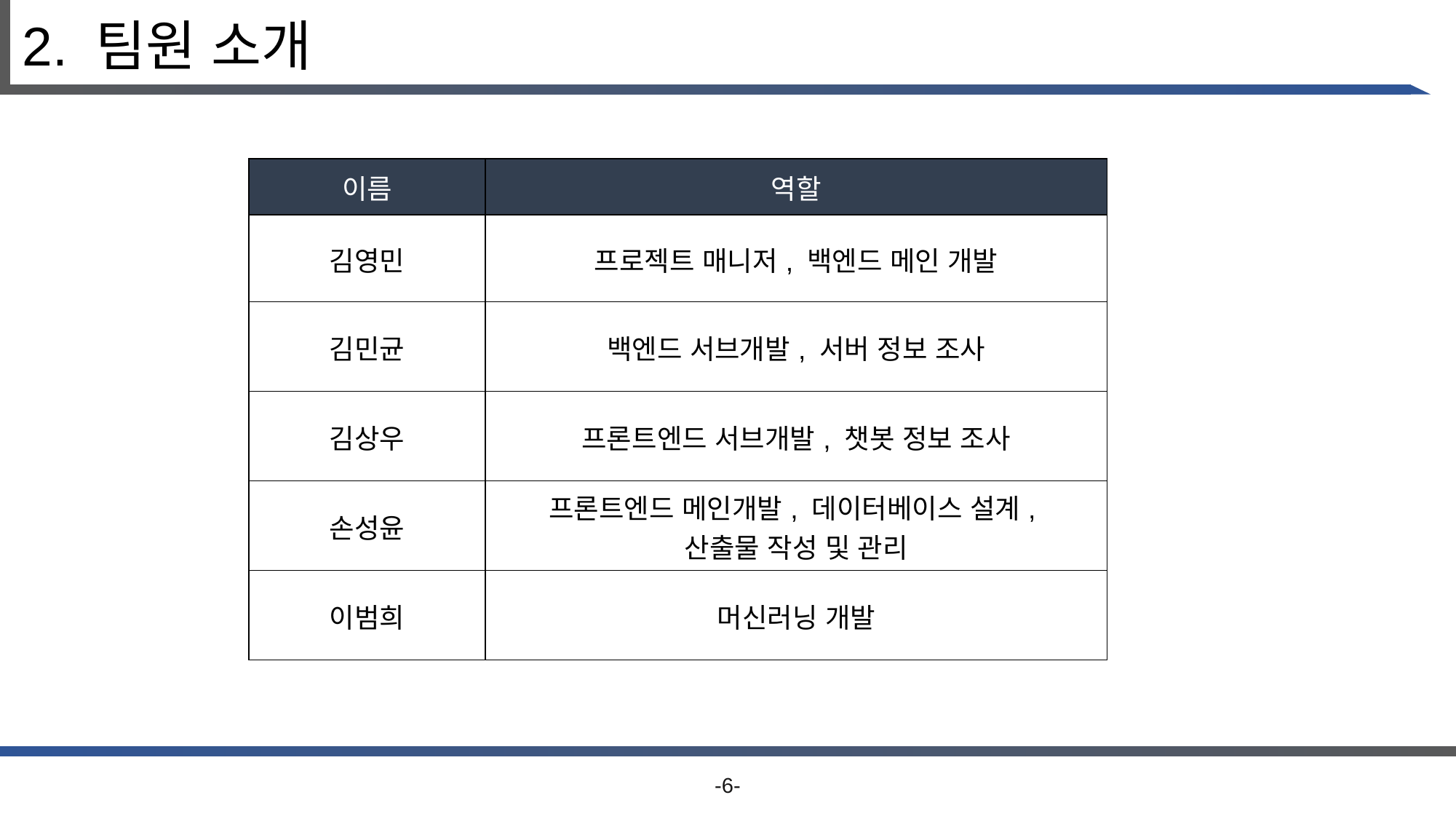

# 2. 팀원 소개
| 이름 | 역할 |
| --- | --- |
| 김영민 | 프로젝트 매니저, 백엔드 메인 개발 |
| 김민균 | 백엔드 서브개발, 서버 정보 조사 |
| 김상우 | 프론트엔드 서브개발, 챗봇 정보 조사 |
| 손성윤 | 프론트엔드 메인개발, 데이터베이스 설계, 산출물 작성 및 관리 |
| 이범희 | 머신러닝 개발 |
-6-